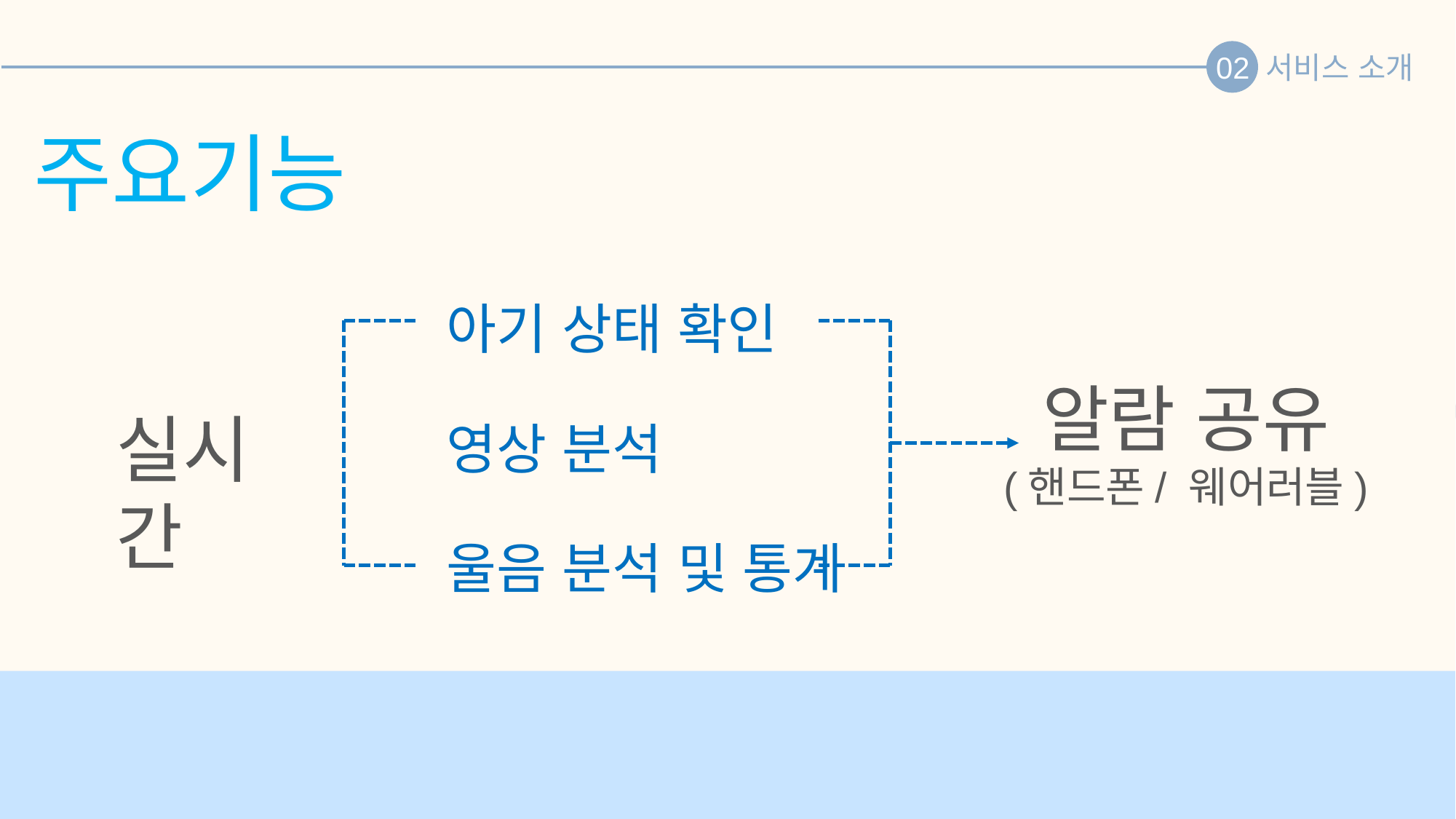

02
서비스 소개
주요기능
아기 상태 확인
알람 공유
(핸드폰/ 웨어러블)
실시간
영상 분석
울음 분석 및 통계